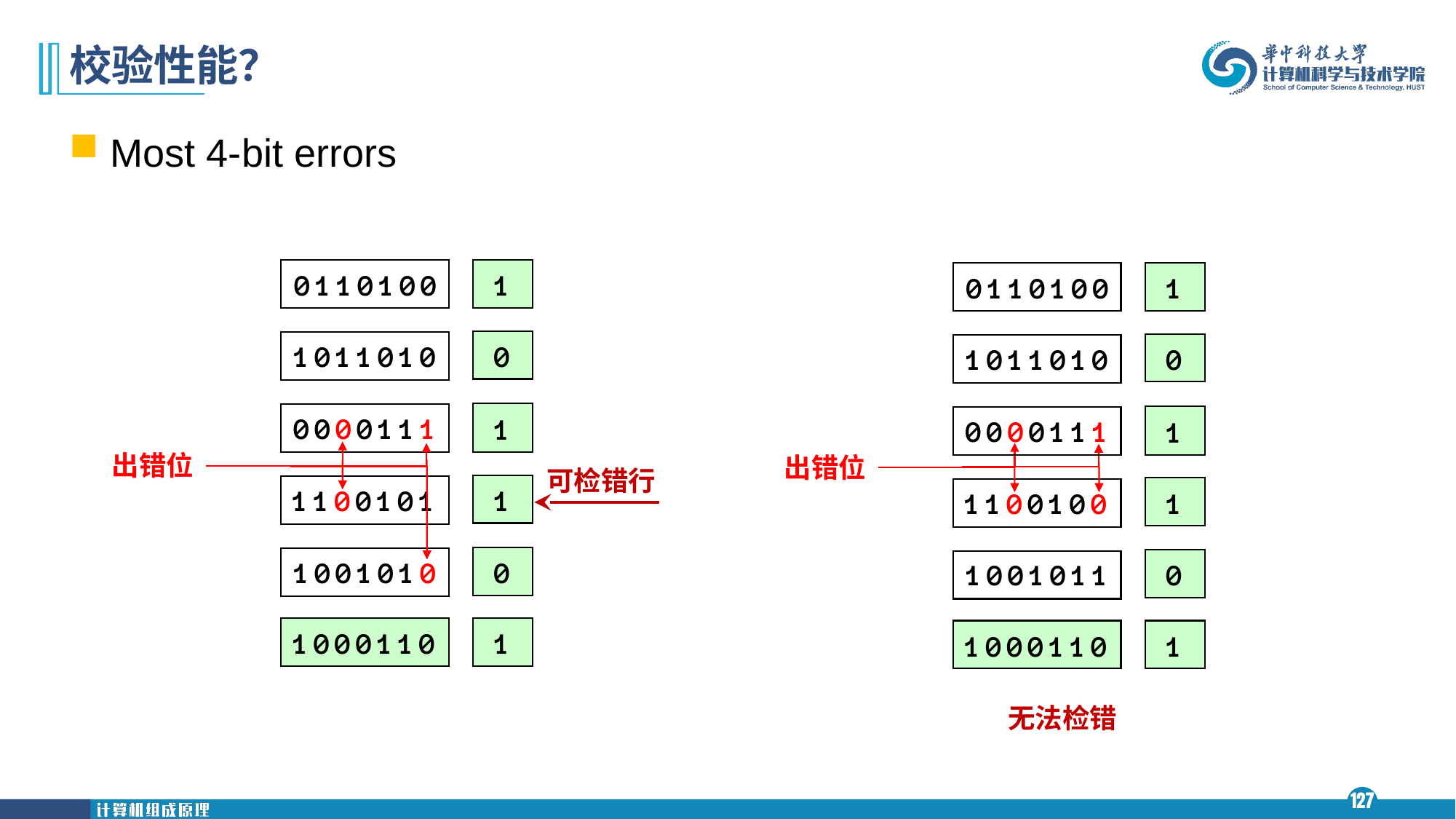

# 校验性能？
Most 4-bit errors

1

0110100
1011010
0

0000111
1

1
1100101

0
1001010

1000110
1
1

0110100
1011010
0

0000111
1

1
1100100

0
1001011

1000110
1

出错位

无法检错

出错位

可检错行